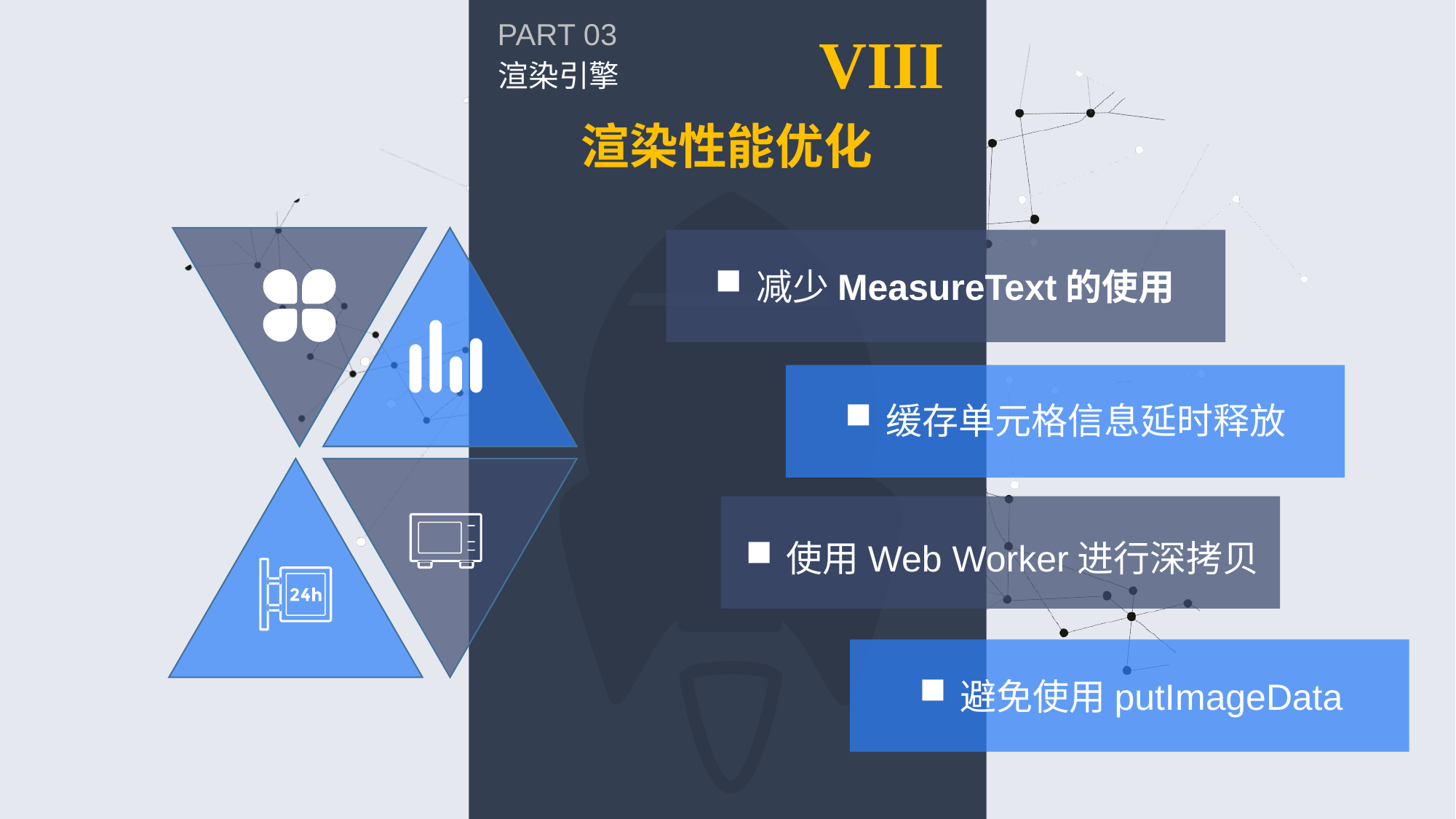

PART 03
VIII
渲染引擎
渲染性能优化

减少MeasureText的使用

缓存单元格信息延时释放

使用Web Worker进行深拷贝

避免使用putImageData